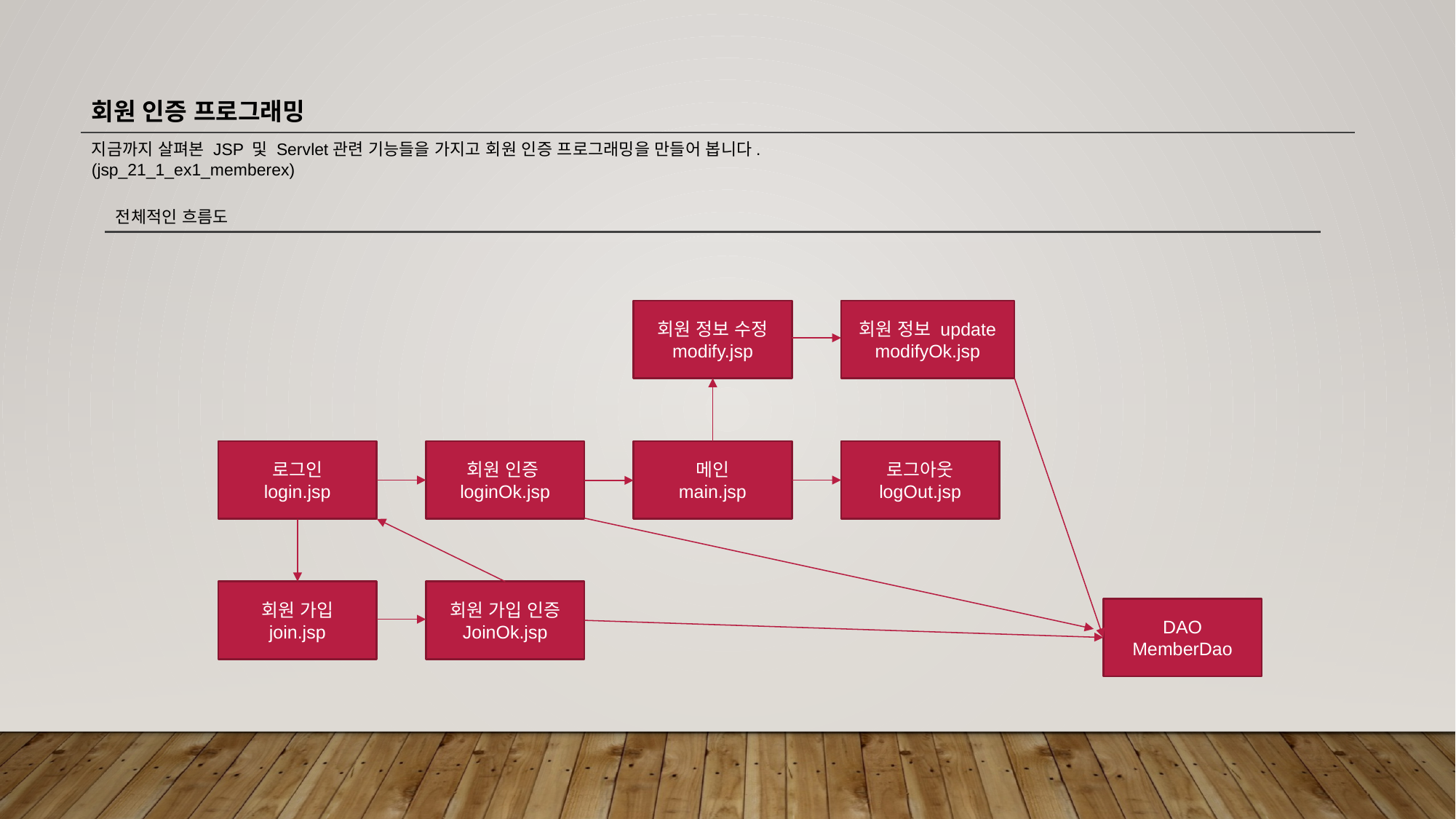

회원 인증 프로그래밍
지금까지 살펴본 JSP 및 Servlet관련 기능들을 가지고 회원 인증 프로그래밍을 만들어 봅니다.
(jsp_21_1_ex1_memberex)
전체적인 흐름도
회원 정보 수정
modify.jsp
회원 정보 update
modifyOk.jsp
로그인
login.jsp
회원 인증loginOk.jsp
메인
main.jsp
로그아웃
logOut.jsp
회원 가입
join.jsp
회원 가입 인증
JoinOk.jsp
DAO
MemberDao